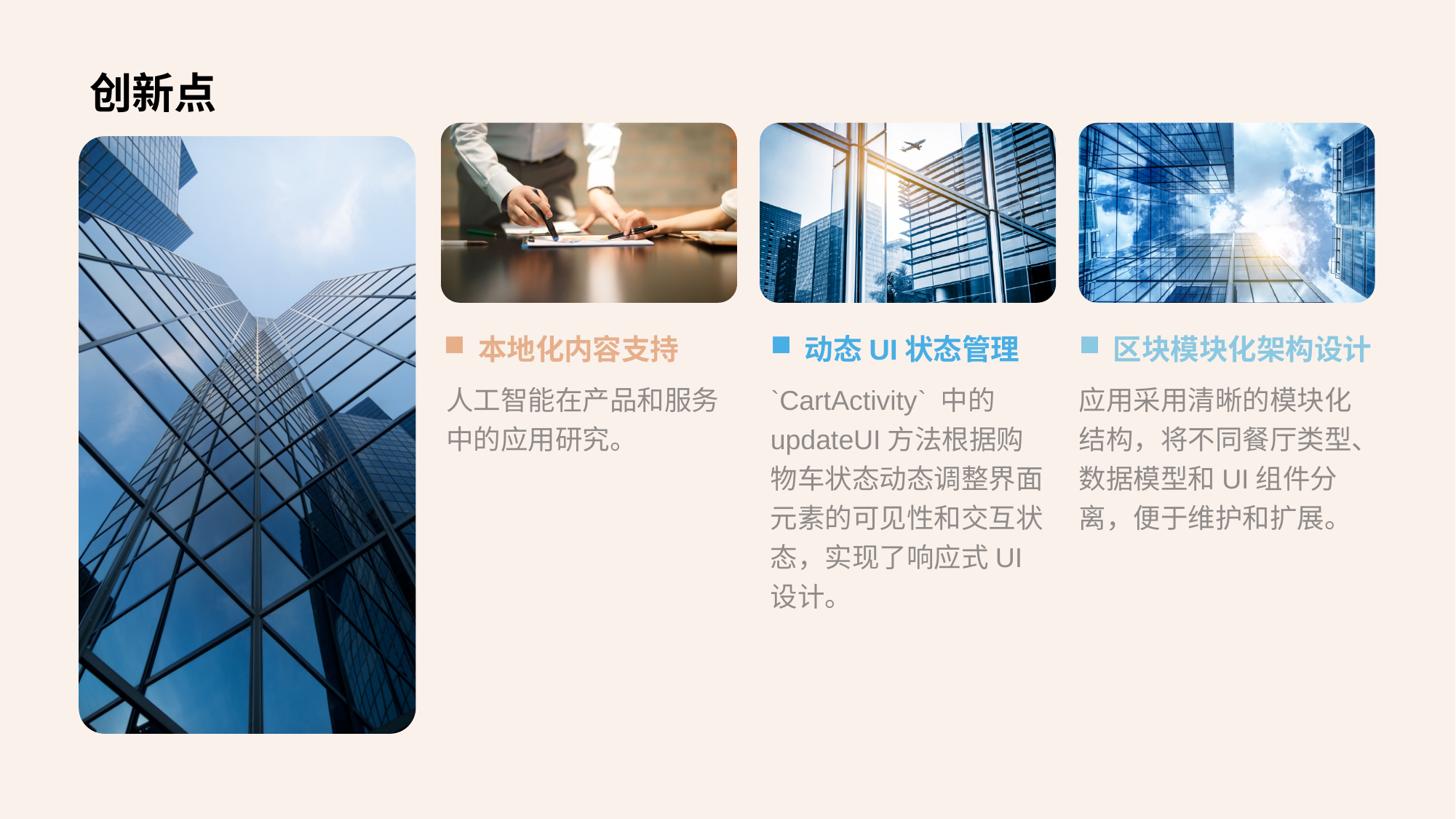

# 创新点

本地化内容支持
人工智能在产品和服务中的应用研究。

动态UI状态管理
`CartActivity` 中的updateUI方法根据购物车状态动态调整界面元素的可见性和交互状态，实现了响应式UI设计。

区块模块化架构设计
应用采用清晰的模块化结构，将不同餐厅类型、数据模型和UI组件分离，便于维护和扩展。